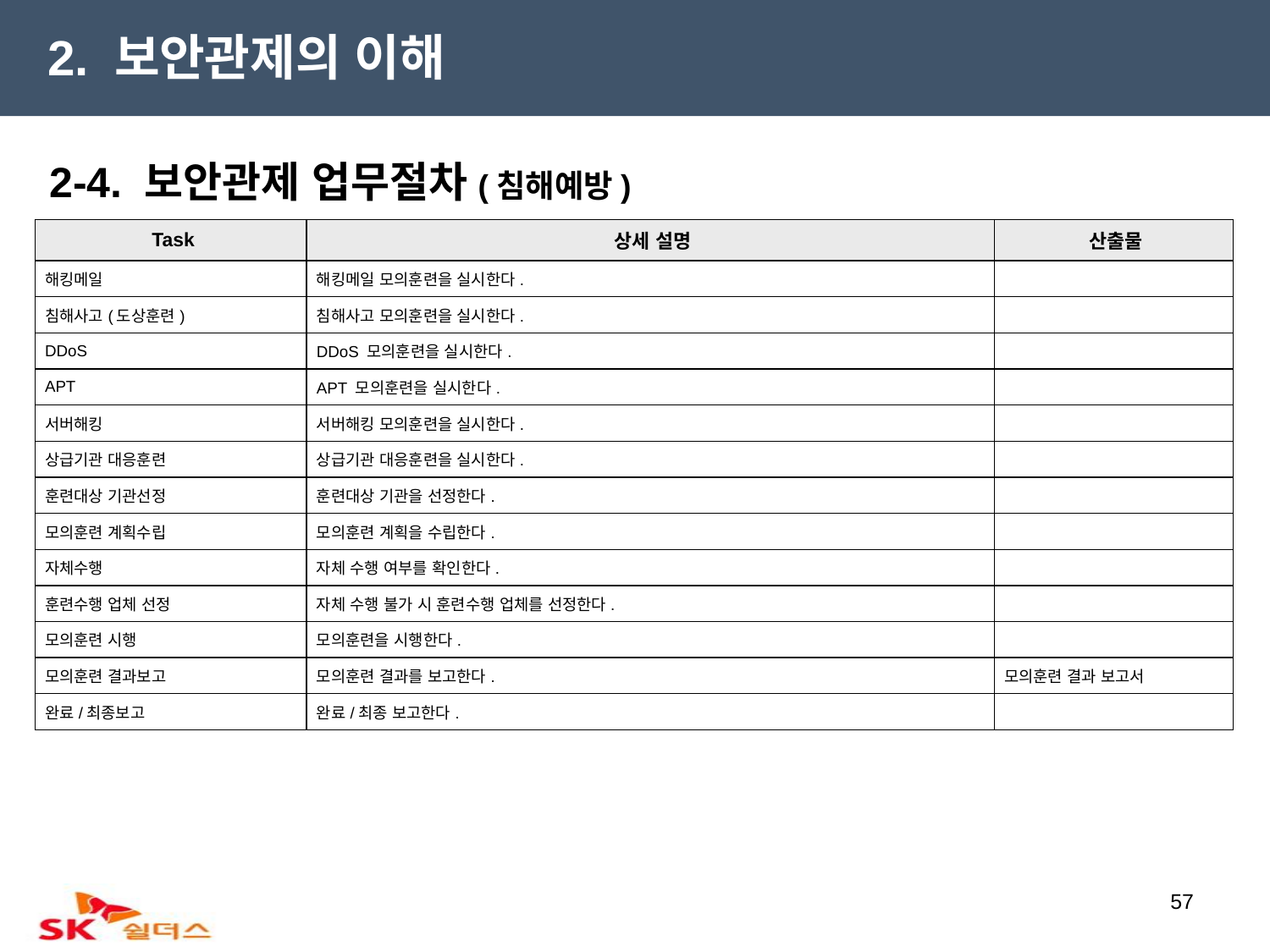

2. 보안관제의 이해
2-4. 보안관제 업무절차(침해예방)
| Task | 상세 설명 | 산출물 |
| --- | --- | --- |
| 해킹메일 | 해킹메일 모의훈련을 실시한다. |  |
| 침해사고(도상훈련) | 침해사고 모의훈련을 실시한다. |  |
| DDoS | DDoS 모의훈련을 실시한다. |  |
| APT | APT 모의훈련을 실시한다. |  |
| 서버해킹 | 서버해킹 모의훈련을 실시한다. |  |
| 상급기관 대응훈련 | 상급기관 대응훈련을 실시한다. |  |
| 훈련대상 기관선정 | 훈련대상 기관을 선정한다. |  |
| 모의훈련 계획수립 | 모의훈련 계획을 수립한다. |  |
| 자체수행 | 자체 수행 여부를 확인한다. |  |
| 훈련수행 업체 선정 | 자체 수행 불가 시 훈련수행 업체를 선정한다. |  |
| 모의훈련 시행 | 모의훈련을 시행한다. |  |
| 모의훈련 결과보고 | 모의훈련 결과를 보고한다. | 모의훈련 결과 보고서 |
| 완료/최종보고 | 완료/최종 보고한다. |  |
57